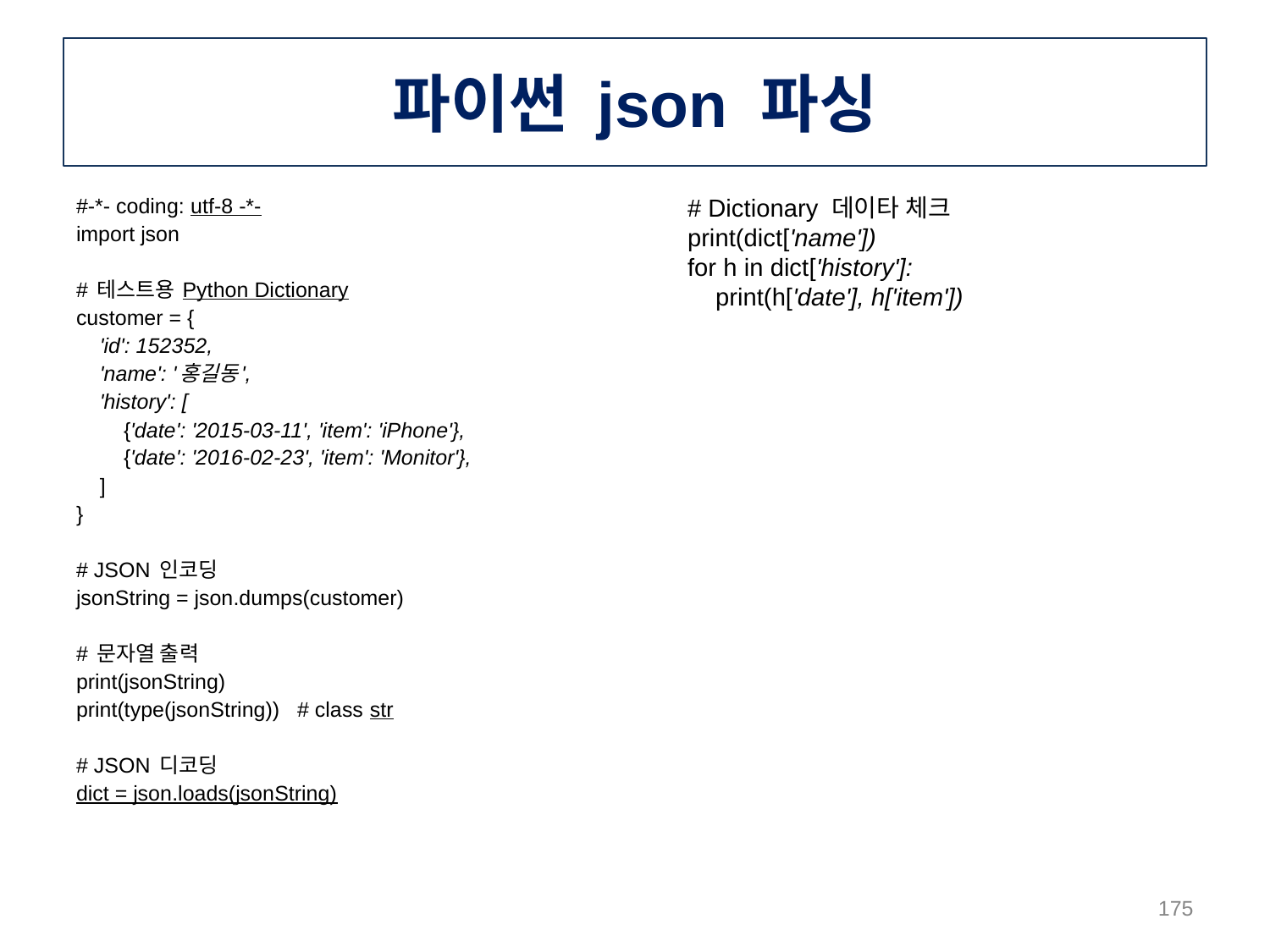

# 파이썬 json 파싱
#-*- coding: utf-8 -*-
import json

# 테스트용 Python Dictionary
customer = {
    'id': 152352,
    'name': '홍길동',
    'history': [
        {'date': '2015-03-11', 'item': 'iPhone'},
        {'date': '2016-02-23', 'item': 'Monitor'},
    ]
}

# JSON 인코딩
jsonString = json.dumps(customer)

# 문자열 출력
print(jsonString)
print(type(jsonString))   # class str

# JSON 디코딩
dict = json.loads(jsonString)

# Dictionary 데이타 체크
print(dict['name'])
for h in dict['history']:
    print(h['date'], h['item'])

175